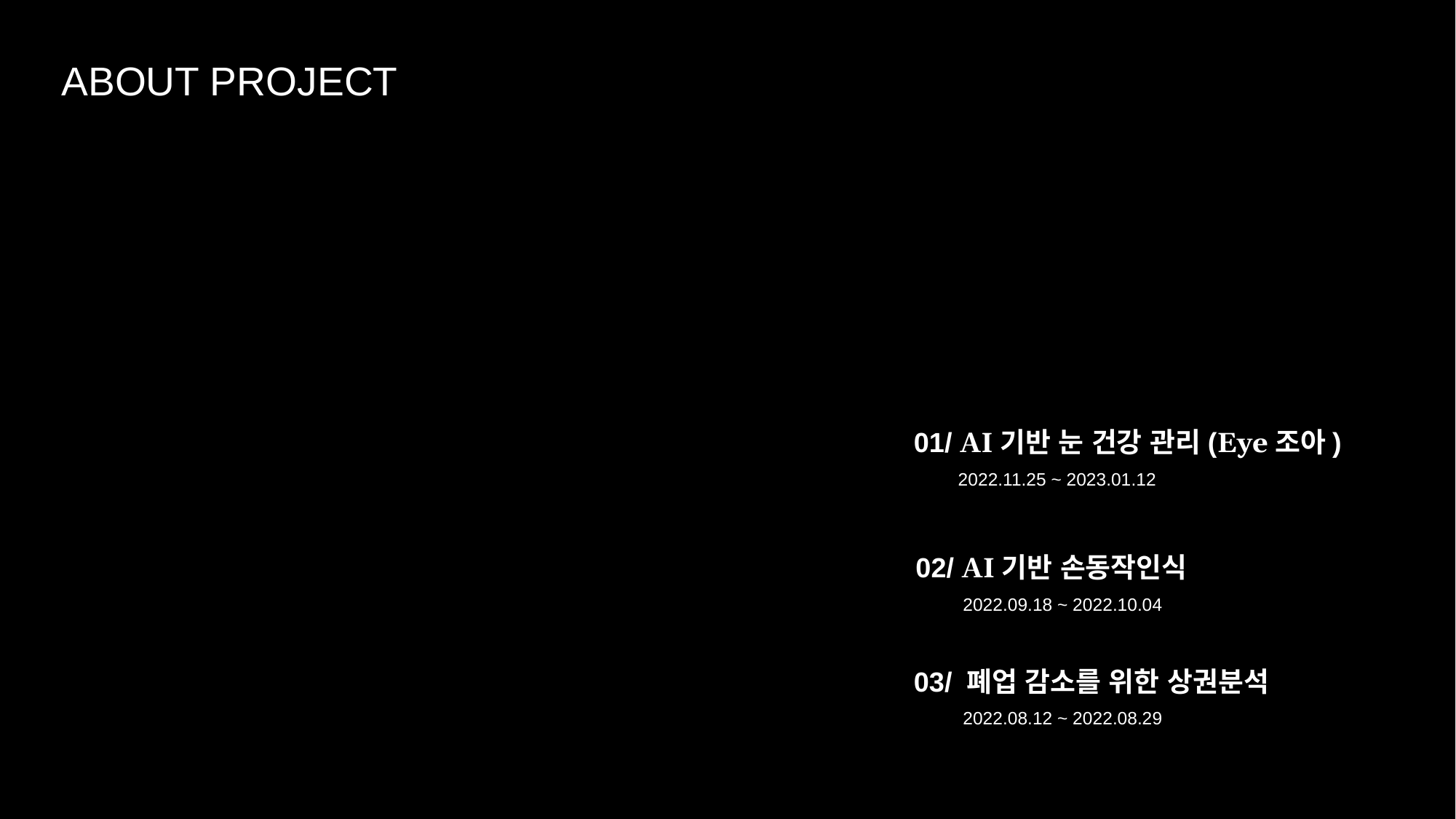

ABOUT PROJECT
01/ AI기반 눈 건강 관리(Eye조아)
         2022.11.25 ~ 2023.01.12
02/ AI기반 손동작인식
         2022.09.18 ~ 2022.10.04
03/ 폐업 감소를 위한 상권분석
         2022.08.12 ~ 2022.08.29